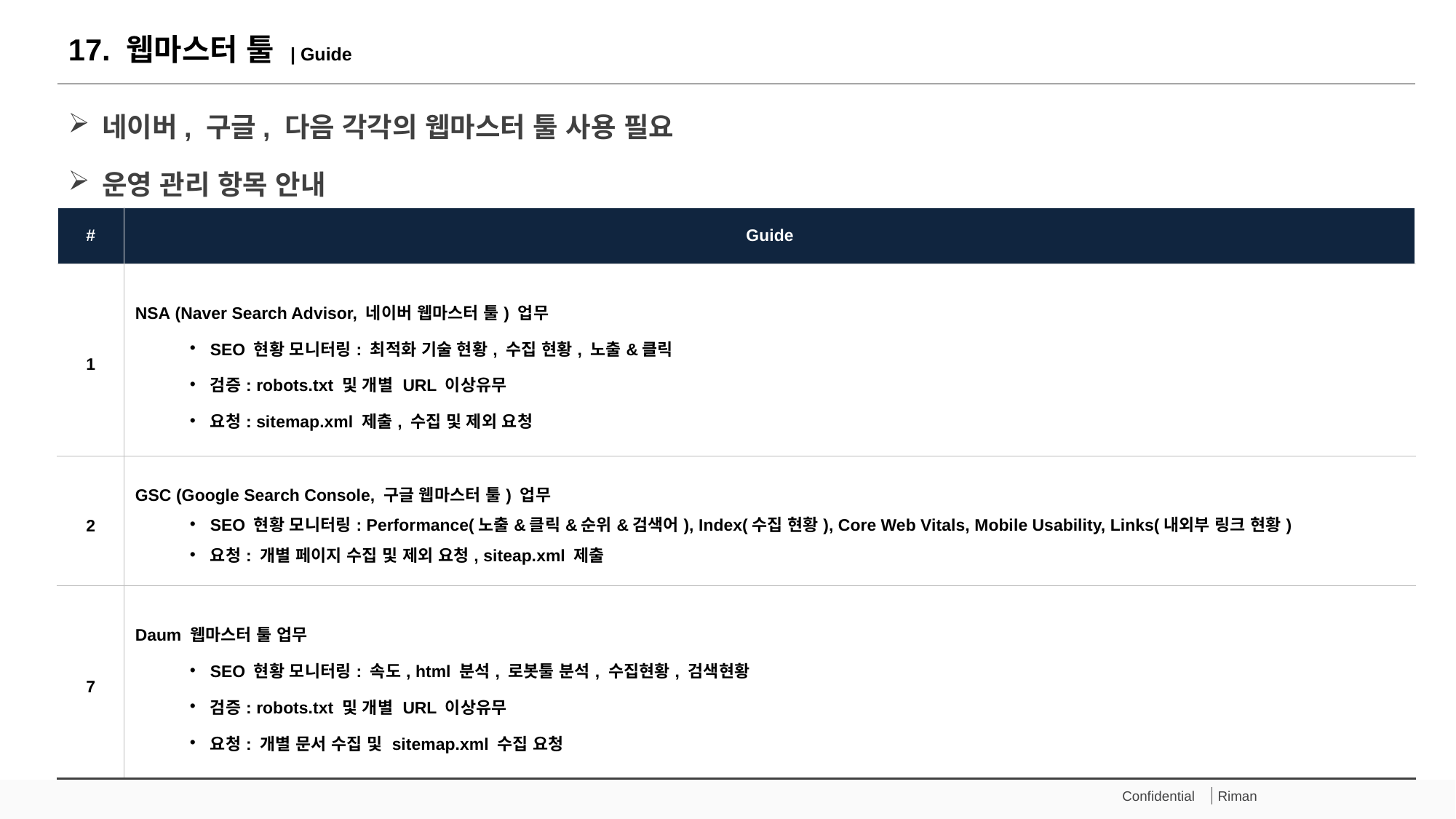

# 17. 웹마스터 툴 | Guide
네이버, 구글, 다음 각각의 웹마스터 툴 사용 필요
운영 관리 항목 안내
| # | Guide |
| --- | --- |
| 1 | NSA (Naver Search Advisor, 네이버 웹마스터 툴) 업무 SEO 현황 모니터링: 최적화 기술 현황, 수집 현황, 노출&클릭 검증: robots.txt 및 개별 URL 이상유무 요청: sitemap.xml 제출, 수집 및 제외 요청 |
| 2 | GSC (Google Search Console, 구글 웹마스터 툴) 업무 SEO 현황 모니터링: Performance(노출&클릭&순위&검색어), Index(수집 현황), Core Web Vitals, Mobile Usability, Links(내외부 링크 현황) 요청: 개별 페이지 수집 및 제외 요청, siteap.xml 제출 |
| 7 | Daum 웹마스터 툴 업무 SEO 현황 모니터링: 속도, html 분석, 로봇툴 분석, 수집현황, 검색현황 검증: robots.txt 및 개별 URL 이상유무 요청: 개별 문서 수집 및 sitemap.xml 수집 요청 |